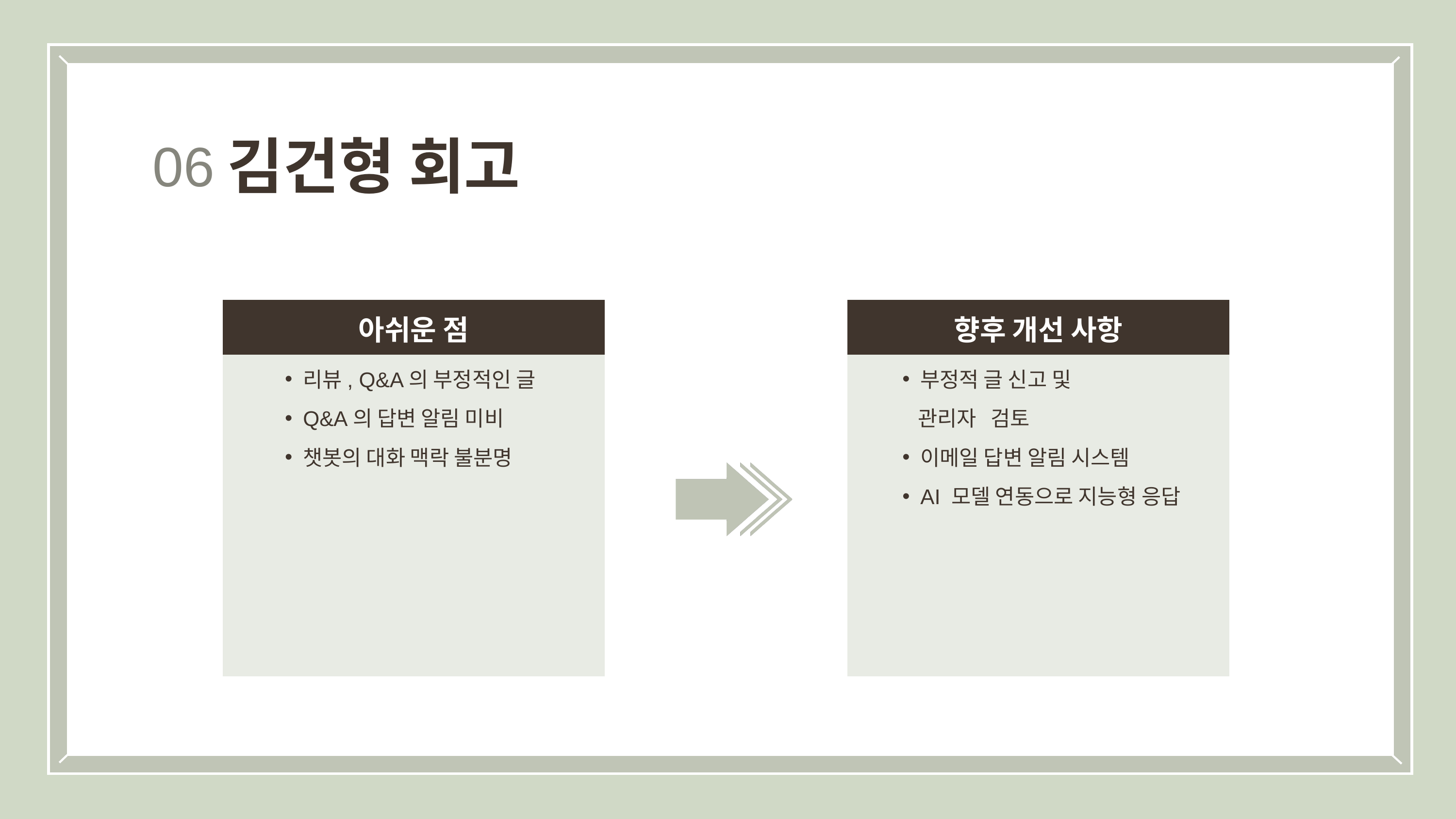

김건형 회고
06

아쉬운 점
향후 개선 사항
리뷰, Q&A의 부정적인 글
Q&A의 답변 알림 미비
챗봇의 대화 맥락 불분명
부정적 글 신고 및
      관리자   검토
이메일 답변 알림 시스템
AI 모델 연동으로 지능형 응답